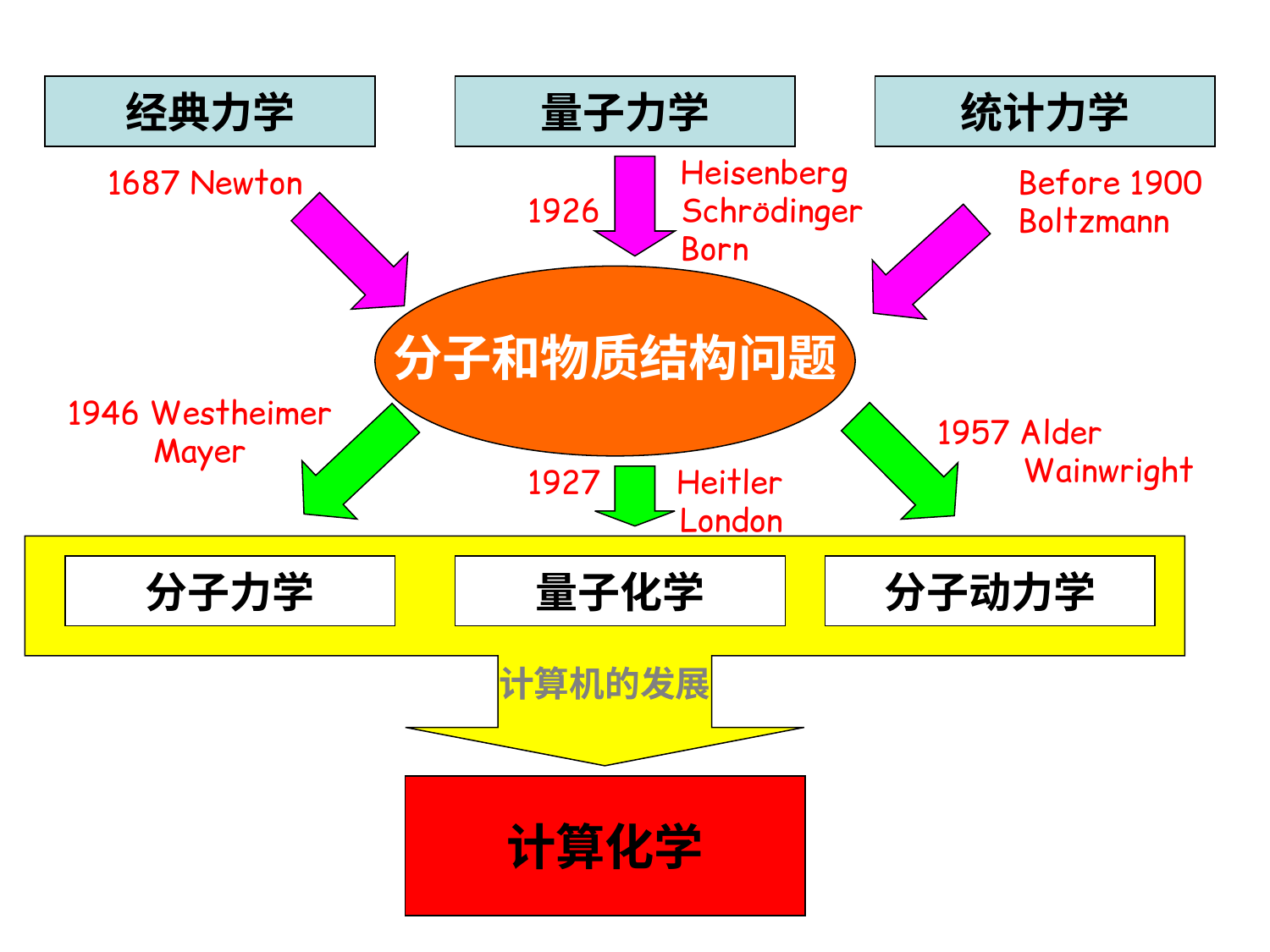

经典力学
1687 Newton

量子力学
                Heisenberg
1926         SchrÖdinger
                Born

统计力学
Before 1900
Boltzmann

分子和物质结构问题

1946 Westheimer
         Mayer
1957 Alder
         Wainwright

分子动力学

1927        Heitler
                London

计算机的发展
分子力学
量子化学
计算化学